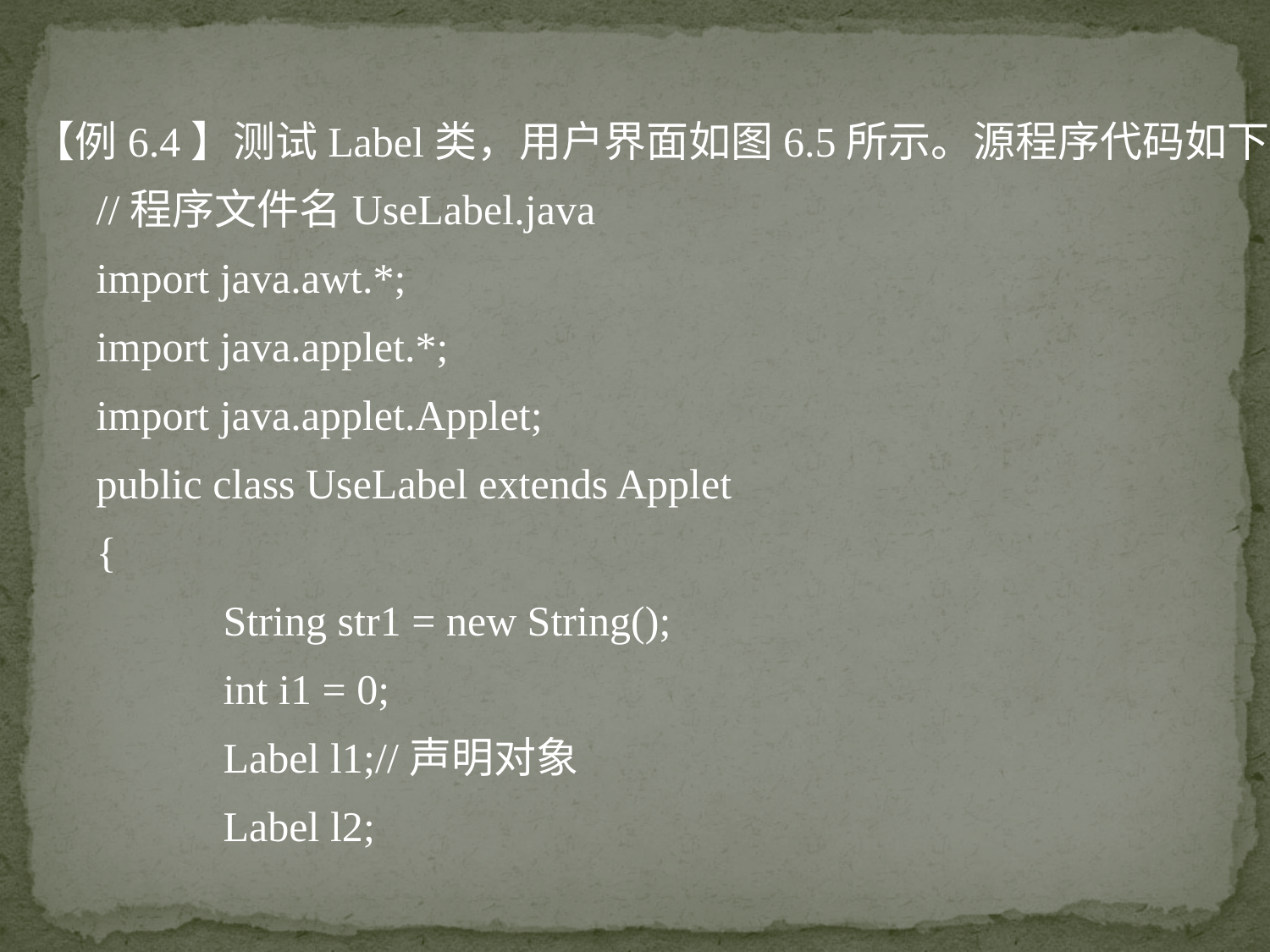

【例6.4】测试Label类，用户界面如图6.5所示。源程序代码如下：
//程序文件名UseLabel.java
import java.awt.*;
import java.applet.*;
import java.applet.Applet;
public class UseLabel extends Applet
{
	String str1 = new String();
	int i1 = 0;
	Label l1;//声明对象
	Label l2;